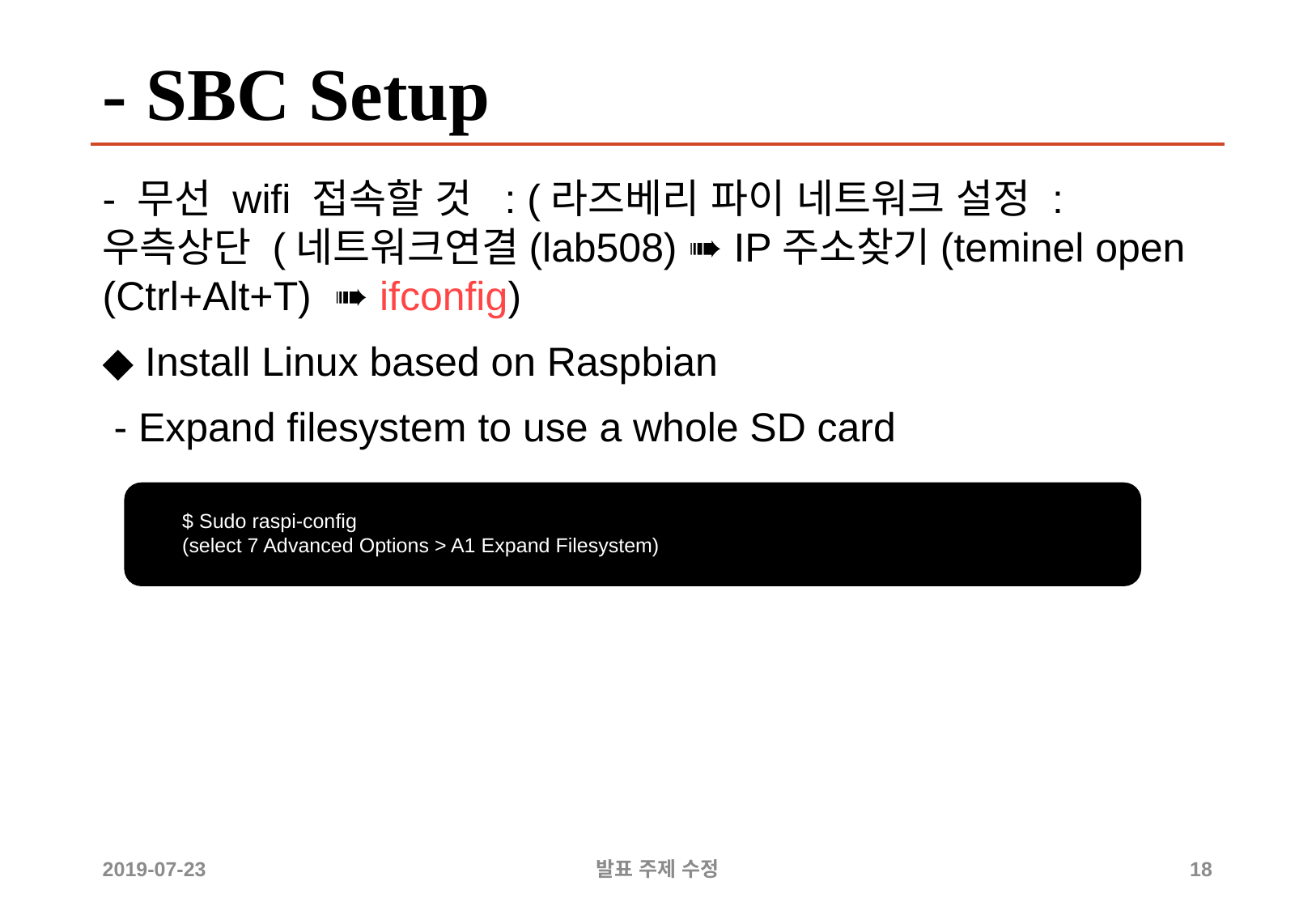

# - SBC Setup
- 무선 wifi 접속할 것  : (라즈베리 파이 네트워크 설정 :  우측상단 (네트워크연결(lab508) ➠ IP주소찾기(teminel open (Ctrl+Alt+T)  ➠ ifconfig)
◆ Install Linux based on Raspbian
 - Expand filesystem to use a whole SD card

$ Sudo raspi-config
(select 7 Advanced Options > A1 Expand Filesystem)

2019-07-23
발표 주제 수정
18